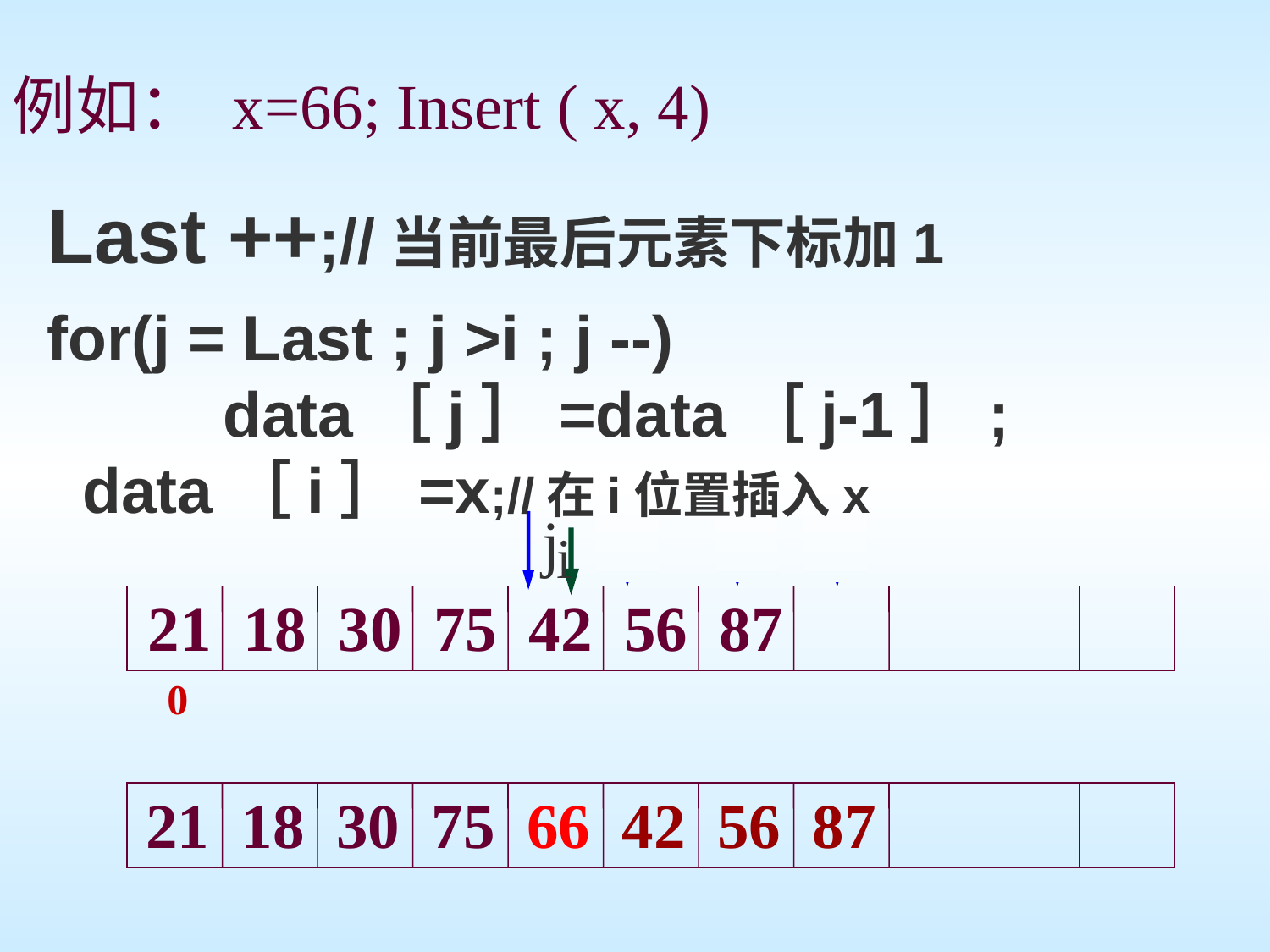

例如： x=66; Insert ( x, 4)
Last ++;//当前最后元素下标加1
for(j = Last ; j >i ; j --)
          data［j］=data［j-1］;
  data［i］=x;//在i位置插入x

j

j

j

j

  i

21  18  30  75  42  56  87

0
21  18  30  75

66
42
56
87